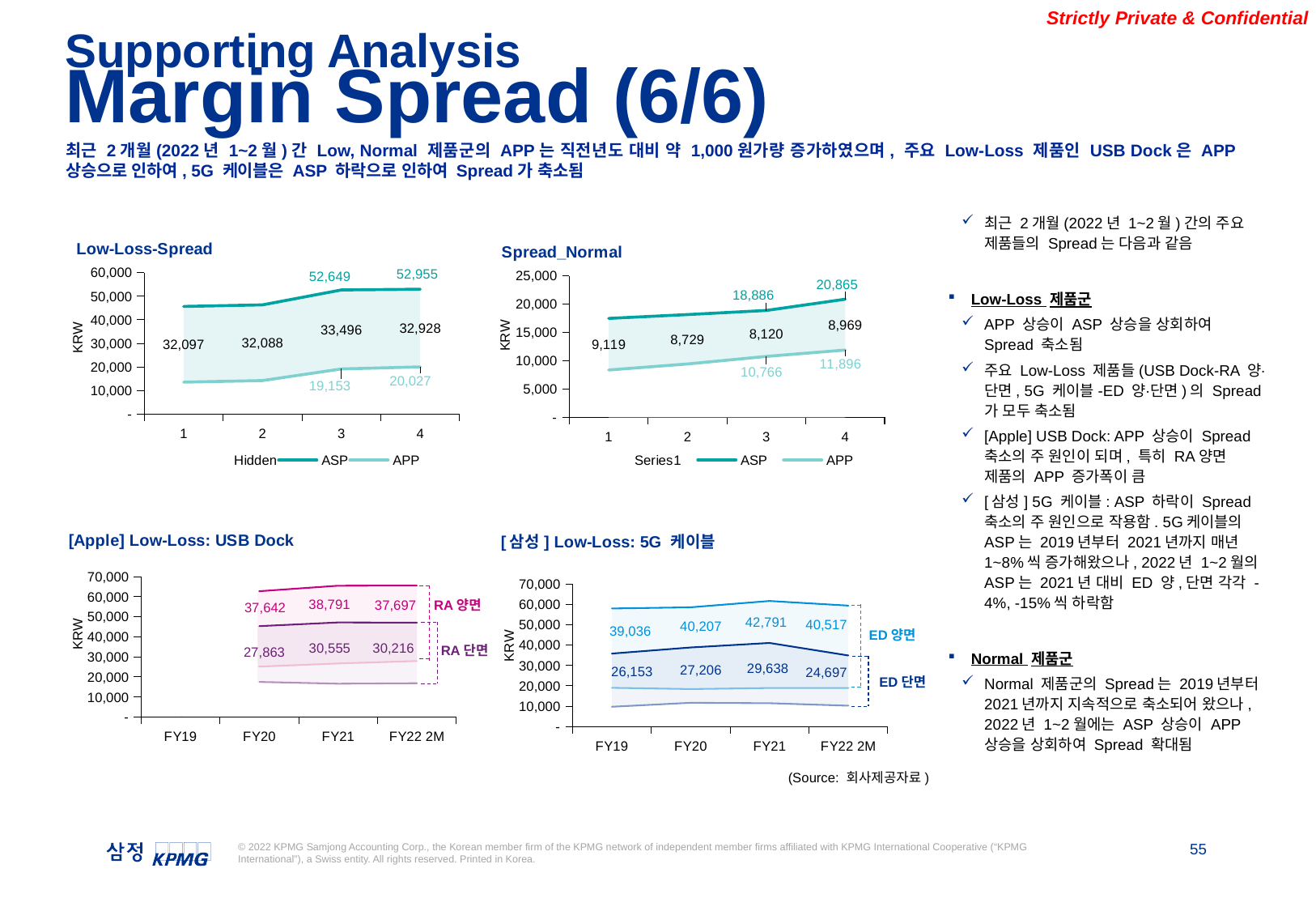

Supporting Analysis
Margin Spread (6/6)

최근 2개월(2022년 1~2월)간 Low, Normal 제품군의 APP는 직전년도 대비 약 1,000원가량 증가하였으며, 주요 Low-Loss 제품인 USB Dock은 APP 상승으로 인하여, 5G 케이블은 ASP 하락으로 인하여 Spread가 축소됨
최근 2개월(2022년 1~2월)간의 주요 제품들의 Spread는 다음과 같음

Low-Loss 제품군
APP 상승이 ASP 상승을 상회하여 Spread 축소됨
주요 Low-Loss 제품들(USB Dock-RA 양∙단면, 5G 케이블-ED 양∙단면)의 Spread가 모두 축소됨
[Apple] USB Dock: APP 상승이 Spread 축소의 주 원인이 되며, 특히 RA양면 제품의 APP 증가폭이 큼
[삼성] 5G 케이블: ASP 하락이 Spread 축소의 주 원인으로 작용함. 5G케이블의 ASP는 2019년부터 2021년까지 매년 1~8%씩 증가해왔으나, 2022년 1~2월의 ASP는 2021년 대비 ED 양,단면 각각 -4%, -15%씩 하락함

Normal 제품군
Normal 제품군의 Spread는 2019년부터 2021년까지 지속적으로 축소되어 왔으나, 2022년 1~2월에는 ASP 상승이 APP 상승을 상회하여 Spread 확대됨

### Chart: Low-Loss-Spread

| Category | Hidden | Spread | ASP | APP |
|---|---|---|---|---|

### Chart: Spread_Normal

| Category |  | Spread | ASP | APP |
|---|---|---|---|---|

### Chart

| Category |  |  |  |  |
|---|---|---|---|---|
| FY19 | None | None | None | None |
| FY20 | 25097.700795929428 | 37642.29823130793 | 62739.999027237354 | 25097.700795929428 |
| FY21 | 26681.936401945048 | 38790.55244344367 | 65472.48884538871 | 26681.936401945048 |
| FY22 2M | 27882.422183091134 | 37697.08216954364 | 65579.50435263477 | 27882.422183091134 |

### Chart: [Apple] Low-Loss: USB Dock

| Category | Hidden | Spread | ASP | APP |
|---|---|---|---|---|
| FY19 | None | None | None | None |
| FY20 | 17492.12169237125 | 27863.072513637337 | 45355.194206008586 | 17492.12169237125 |
| FY21 | 16622.104494055173 | 30555.150693910975 | 47177.25518796615 | 16622.104494055173 |
| FY22 2M | 16850.343939807215 | 30215.79080538347 | 47066.134745190684 | 16850.343939807215 |

### Chart

| Category |  |  |  |  |
|---|---|---|---|---|
| FY19 | 18951.771651405343 | 39036.396598594656 | 57988.16825 | 18951.771651405343 |
| FY20 | 18355.2598269557 | 40207.243396131526 | 58562.503223087224 | 18355.2598269557 |
| FY21 | 18870.94344109245 | 42791.04439768803 | 61661.98783878048 | 18870.94344109245 |
| FY22 2M | 18864.328499559226 | 40516.89452565086 | 59381.223025210085 | 18864.328499559226 |

### Chart: [삼성] Low-Loss: 5G 케이블

| Category |  |  |  |  |
|---|---|---|---|---|
| FY19 | 9709.606715461898 | 26153.03537877894 | 35862.64209424084 | 9709.606715461898 |
| FY20 | 11660.085601427234 | 27206.06351334363 | 38866.149114770866 | 11660.085601427234 |
| FY21 | 11442.011138884198 | 29637.649929591687 | 41079.661068475885 | 11442.011138884198 |
| FY22 2M | 10222.558052212276 | 24696.759588345813 | 34919.31764055809 | 10222.558052212276 |
RA양면
37,642
ED양면
RA단면
27,863
ED단면
(Source: 회사제공자료)